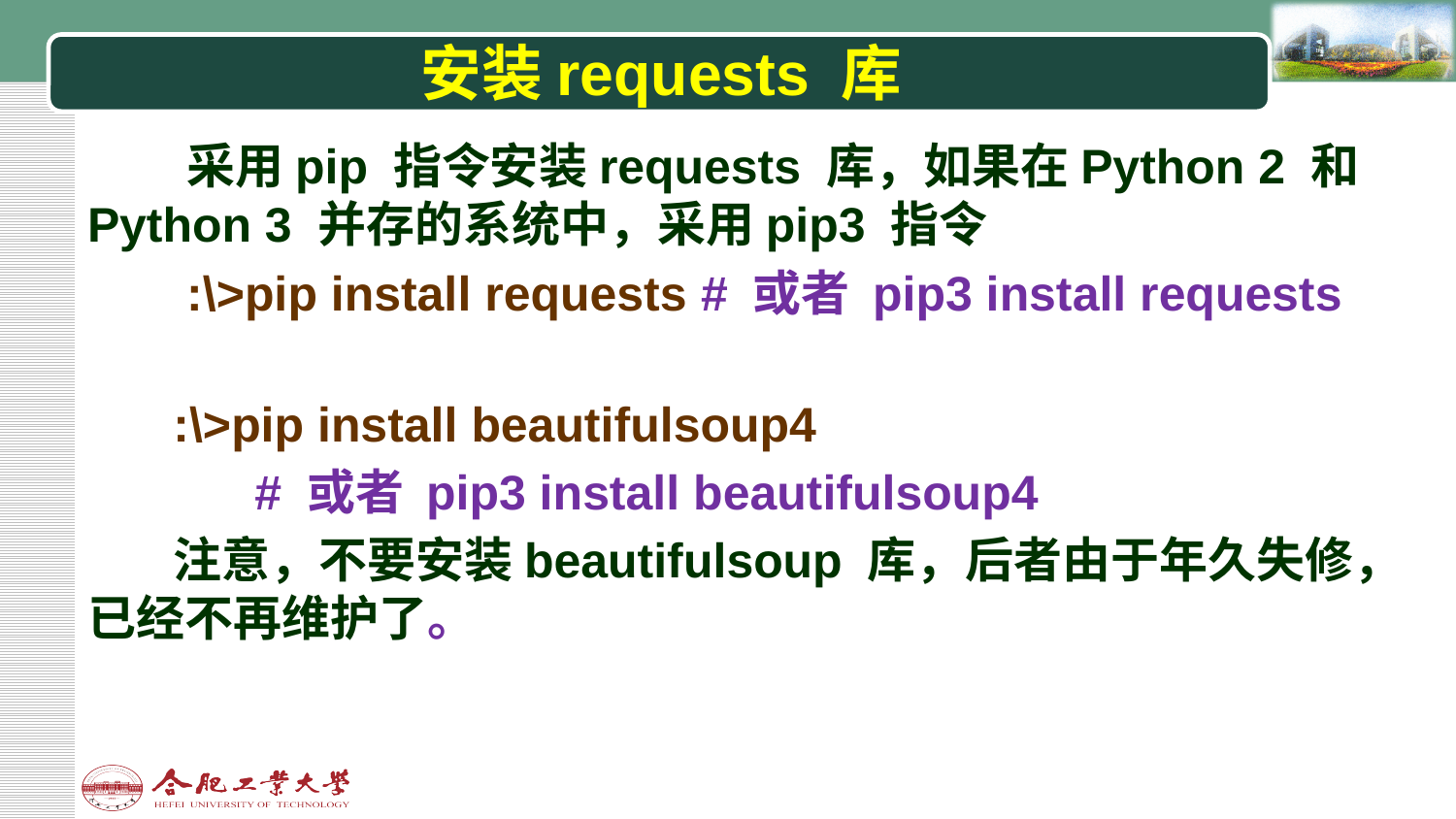

# 安装requests 库
采用pip 指令安装requests 库，如果在Python 2 和Python 3 并存的系统中，采用pip3 指令
:\>pip install requests # 或者 pip3 install requests
:\>pip install beautifulsoup4
      # 或者 pip3 install beautifulsoup4
注意，不要安装beautifulsoup 库，后者由于年久失修，已经不再维护了。